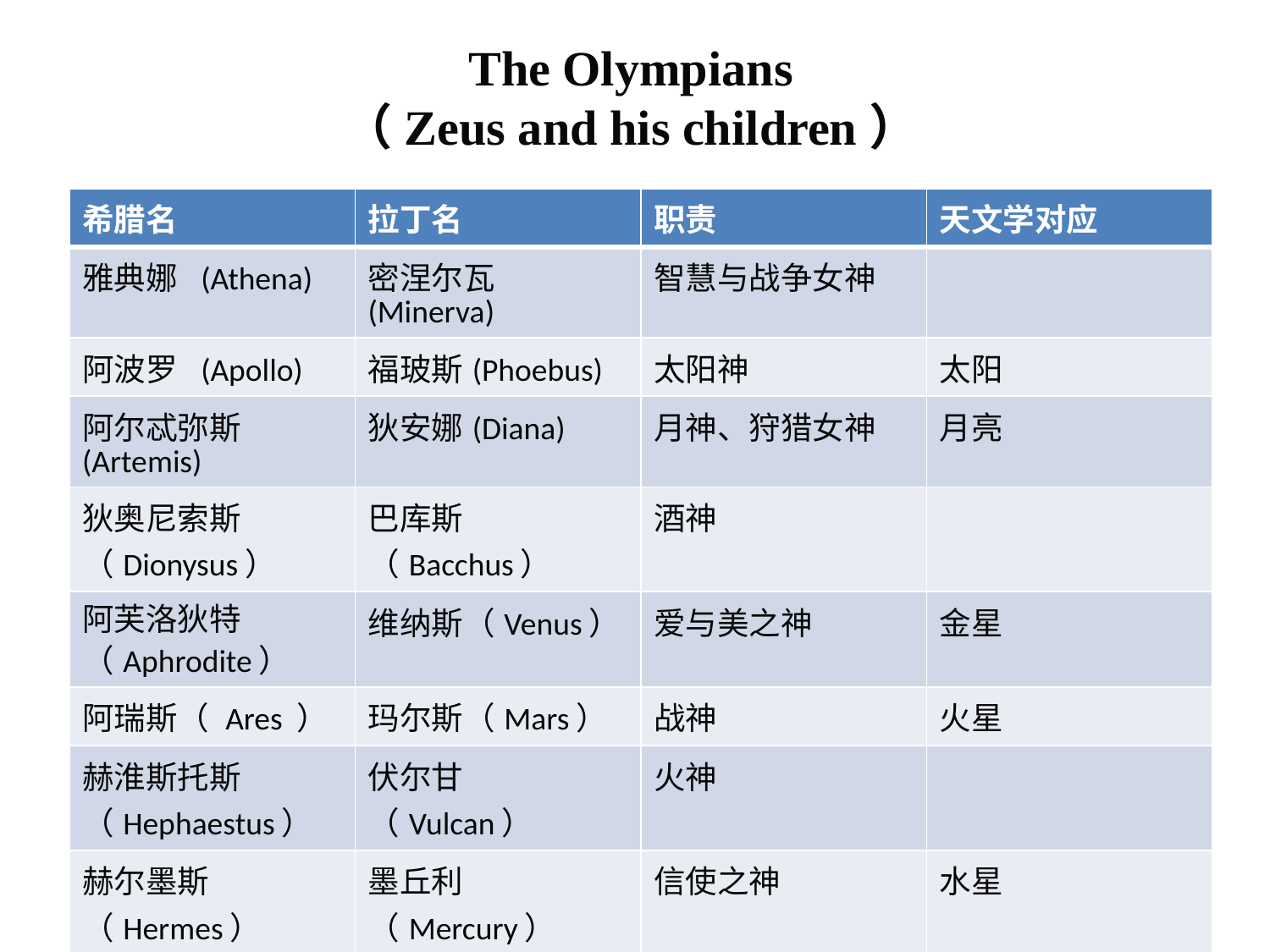

# The Olympians （Zeus and his children）
| 希腊名 | 拉丁名 | 职责 | 天文学对应 |
| --- | --- | --- | --- |
| 雅典娜 (Athena) | 密涅尔瓦(Minerva) | 智慧与战争女神 |  |
| 阿波罗 (Apollo) | 福玻斯(Phoebus) | 太阳神 | 太阳 |
| 阿尔忒弥斯 (Artemis) | 狄安娜(Diana) | 月神、狩猎女神 | 月亮 |
| 狄奥尼索斯（Dionysus） | 巴库斯（Bacchus） | 酒神 |  |
| 阿芙洛狄特 （Aphrodite） | 维纳斯（Venus） | 爱与美之神 | 金星 |
| 阿瑞斯（ Ares ） | 玛尔斯（Mars） | 战神 | 火星 |
| 赫淮斯托斯（Hephaestus） | 伏尔甘（Vulcan） | 火神 |  |
| 赫尔墨斯 （Hermes） | 墨丘利（Mercury） | 信使之神 | 水星 |
| 珀耳塞福涅 （Persephone） | 普罗塞皮娜（Proserpina） | 冥后 |  |